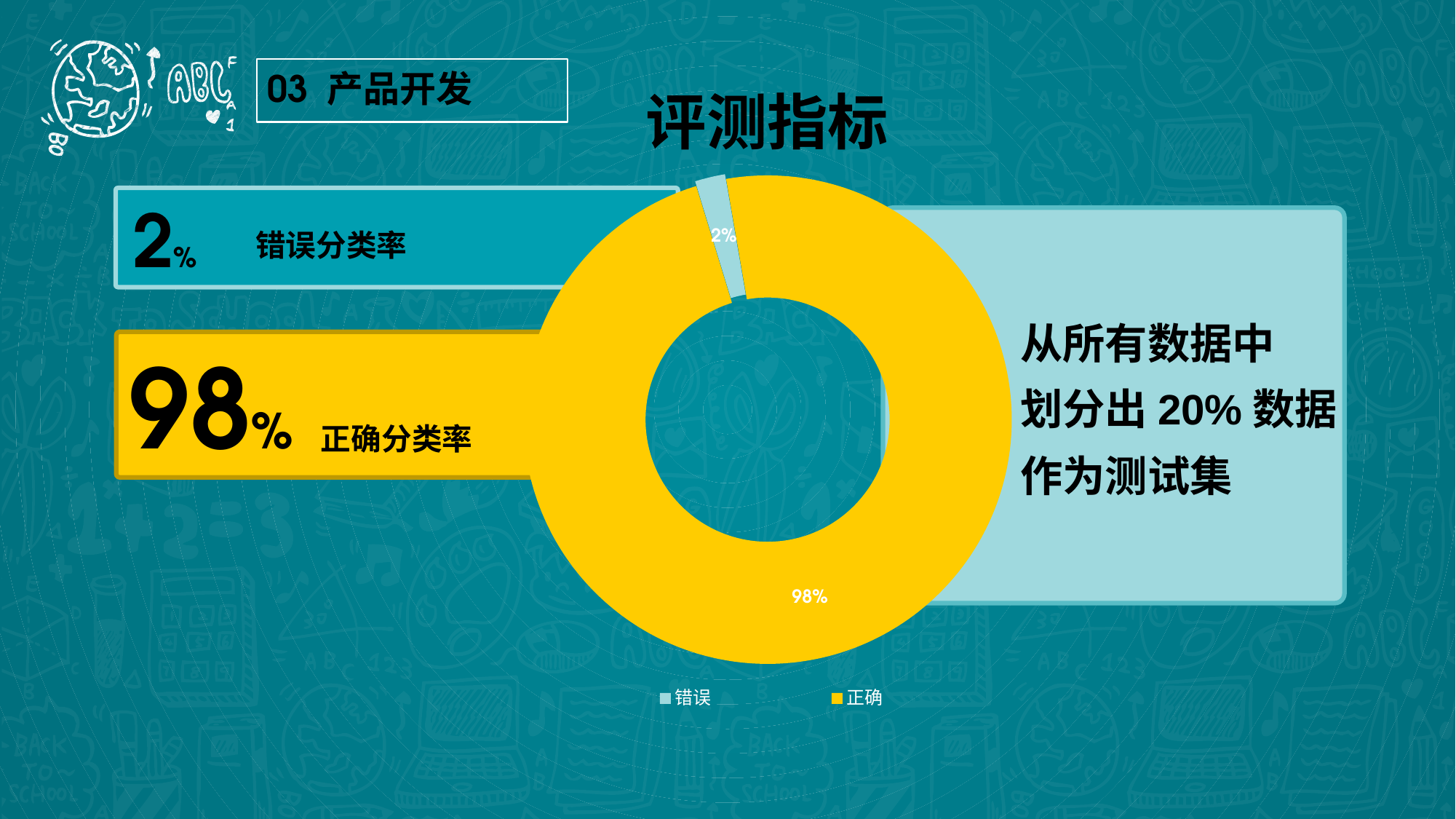

评测指标
03 产品开发

### Chart

| Category | 百分比 |
|---|---|
| 错误 | 2.0 |
| 正确 | 98.0 |
2%

错误分类率
从所有数据中
划分出20%数据
作为测试集

98%
正确分类率